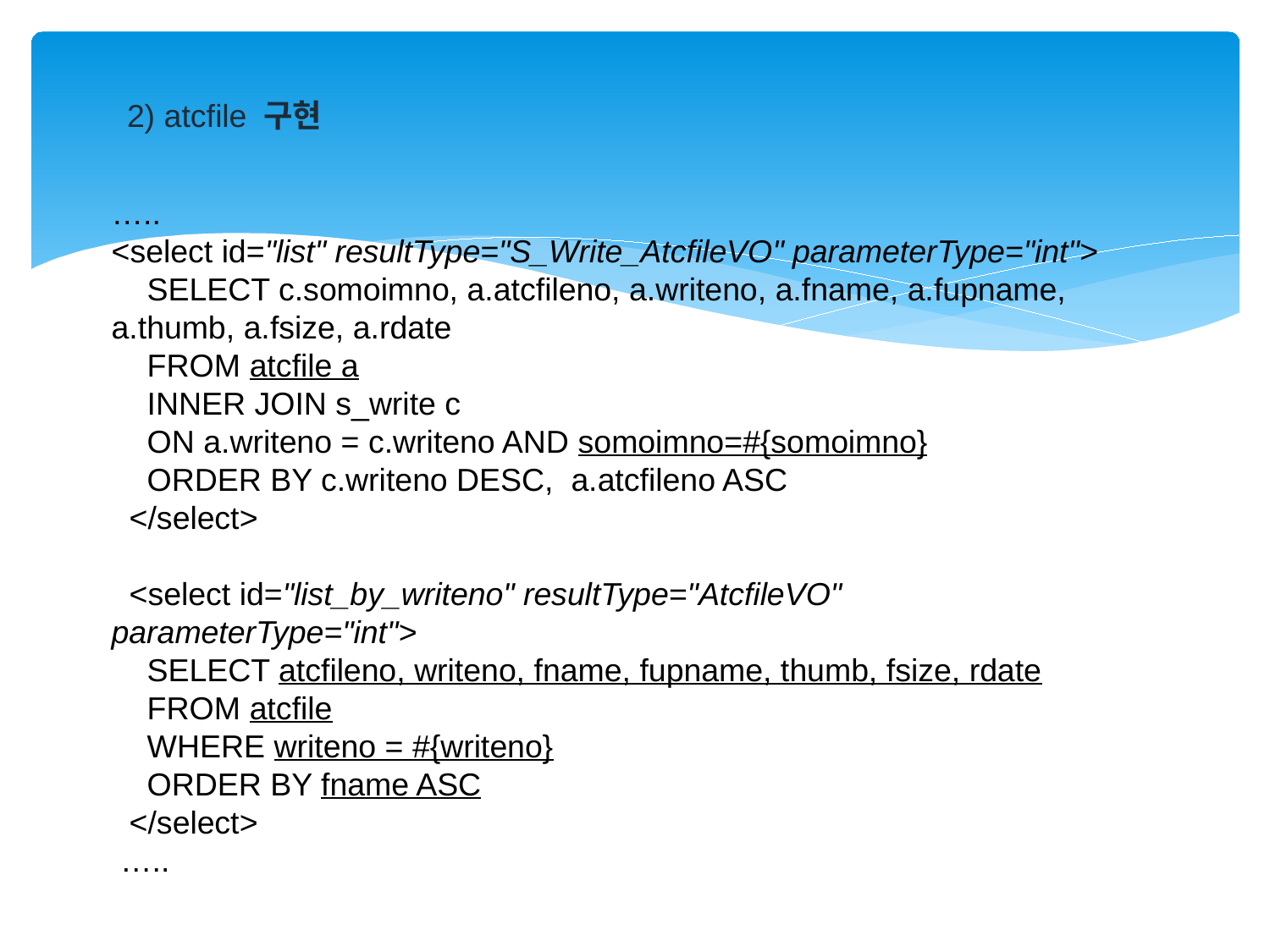

2) atcfile 구현
…..
<select id="list" resultType="S_Write_AtcfileVO" parameterType="int">
    SELECT c.somoimno, a.atcfileno, a.writeno, a.fname, a.fupname, a.thumb, a.fsize, a.rdate
    FROM atcfile a
    INNER JOIN s_write c
    ON a.writeno = c.writeno AND somoimno=#{somoimno}
    ORDER BY c.writeno DESC,  a.atcfileno ASC
  </select>

  <select id="list_by_writeno" resultType="AtcfileVO" parameterType="int">
    SELECT atcfileno, writeno, fname, fupname, thumb, fsize, rdate
    FROM atcfile
    WHERE writeno = #{writeno}
    ORDER BY fname ASC
  </select>
 …..